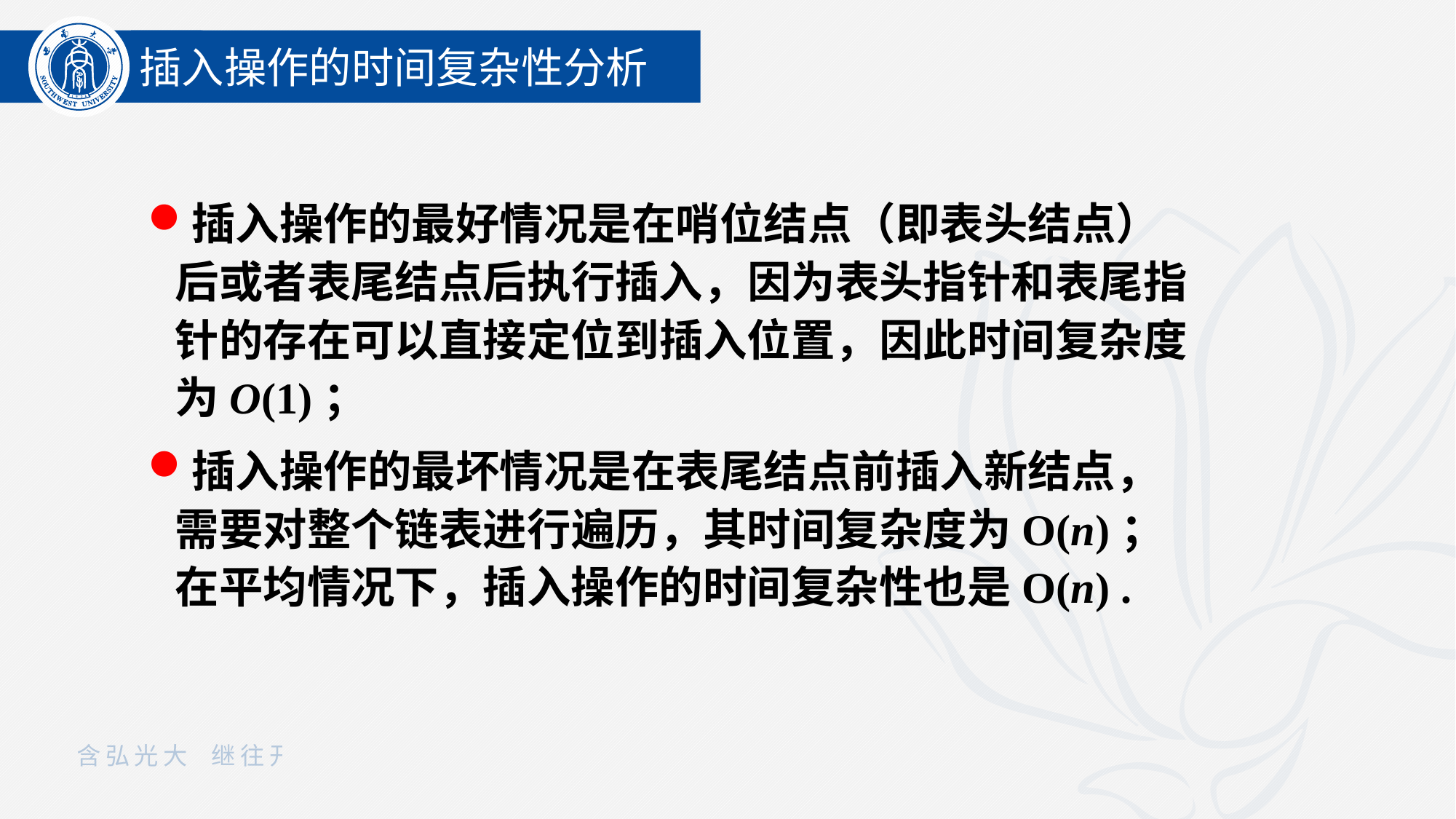

插入操作的时间复杂性分析
插入操作的最好情况是在哨位结点（即表头结点）后或者表尾结点后执行插入，因为表头指针和表尾指针的存在可以直接定位到插入位置，因此时间复杂度为O(1)；
插入操作的最坏情况是在表尾结点前插入新结点，需要对整个链表进行遍历，其时间复杂度为O(n)；在平均情况下，插入操作的时间复杂性也是O(n) .